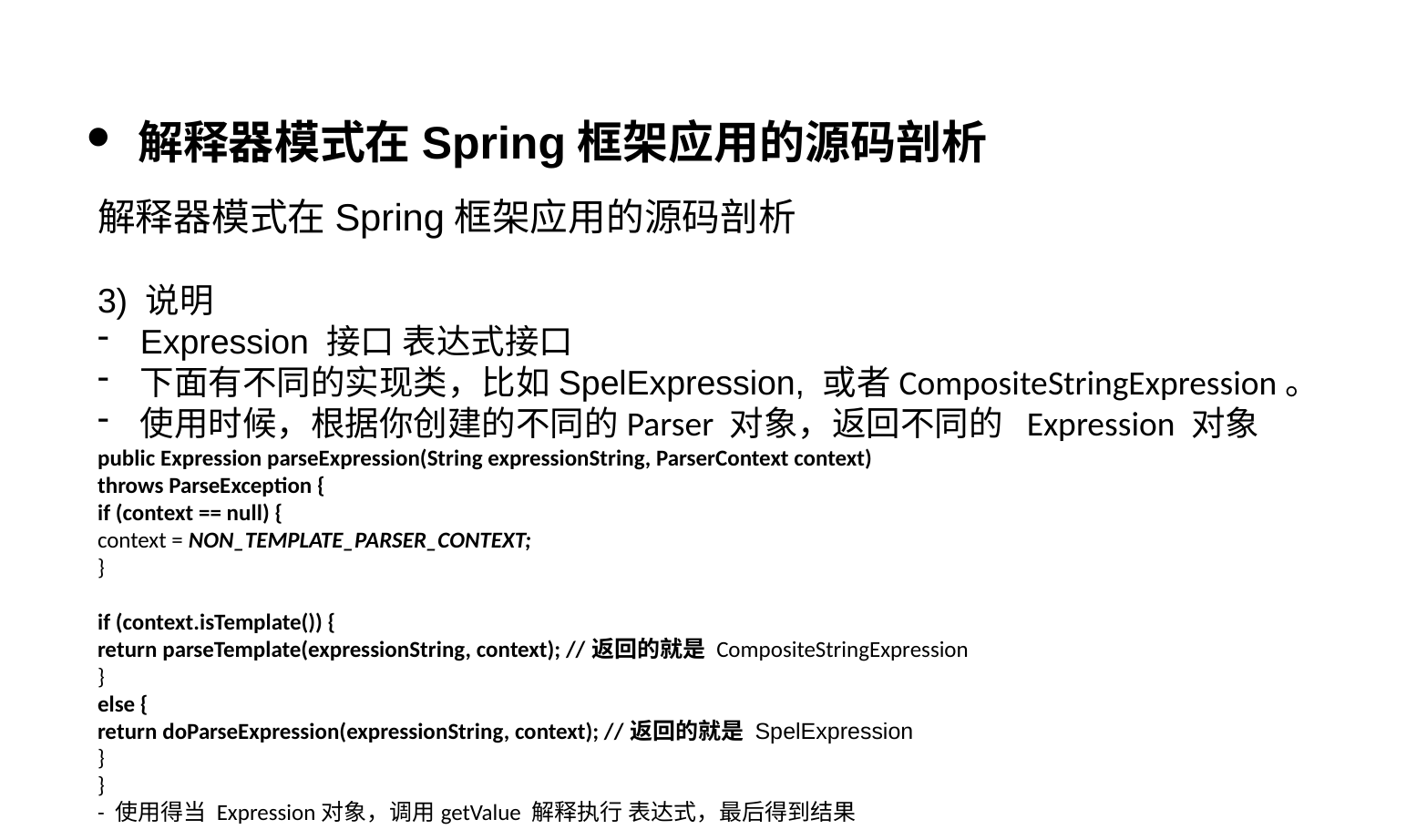

解释器模式在Spring框架应用的源码剖析

解释器模式在Spring框架应用的源码剖析

3) 说明
Expression 接口 表达式接口
下面有不同的实现类，比如SpelExpression, 或者CompositeStringExpression。
使用时候，根据你创建的不同的Parser 对象，返回不同的  Expression 对象
public Expression parseExpression(String expressionString, ParserContext context)
throws ParseException {
if (context == null) {
context = NON_TEMPLATE_PARSER_CONTEXT;
}

if (context.isTemplate()) {
return parseTemplate(expressionString, context); //返回的就是 CompositeStringExpression
}
else {
return doParseExpression(expressionString, context); //返回的就是 SpelExpression
}
}
- 使用得当 Expression对象，调用getValue 解释执行 表达式，最后得到结果